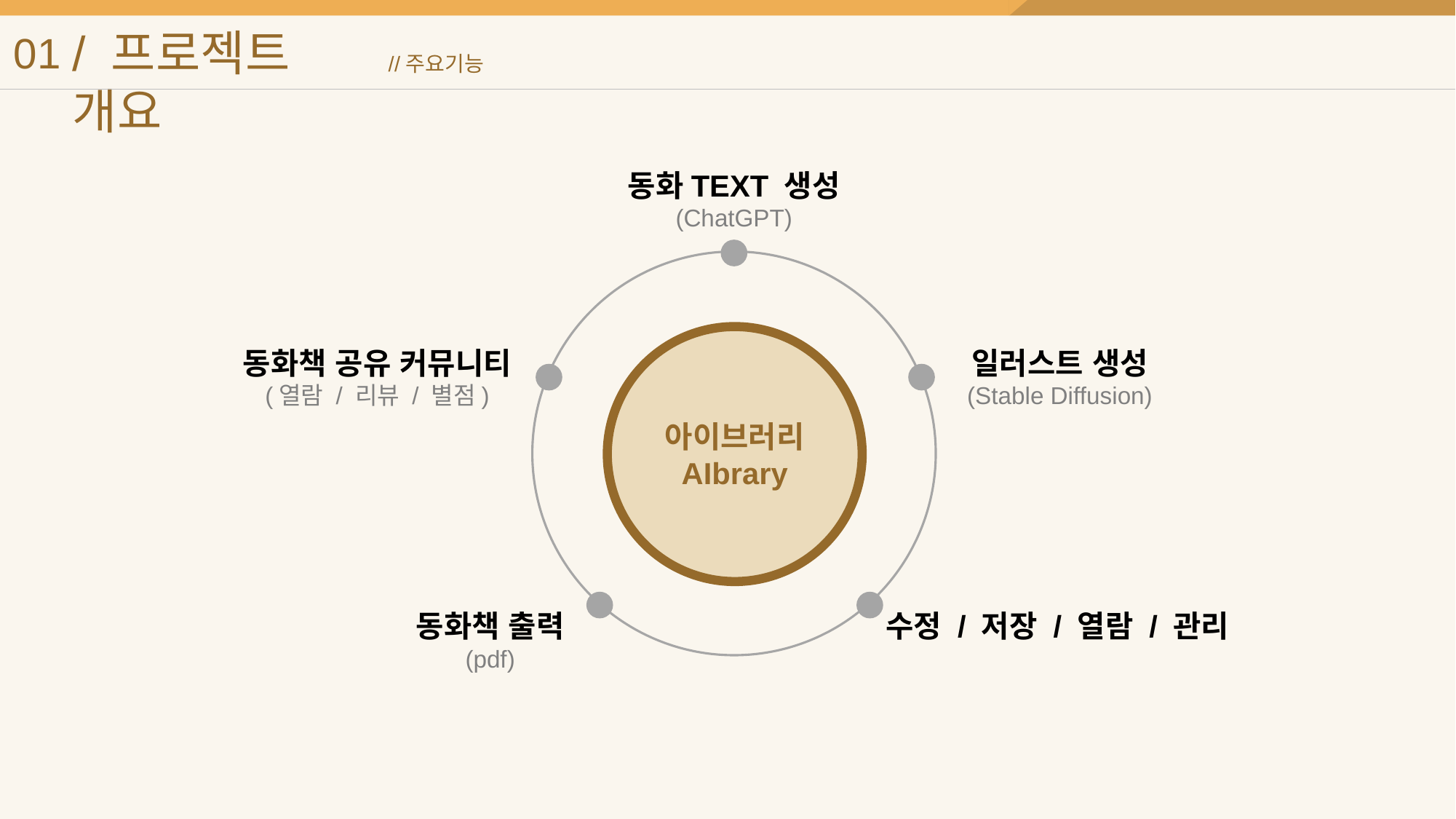

/ 프로젝트 개요
01
//주요기능
동화TEXT 생성
(ChatGPT)

아이브러리
AIbrary
동화책 공유 커뮤니티
(열람 / 리뷰 / 별점)

일러스트 생성
(Stable Diffusion)

동화책 출력
(pdf)

수정 / 저장 / 열람 / 관리